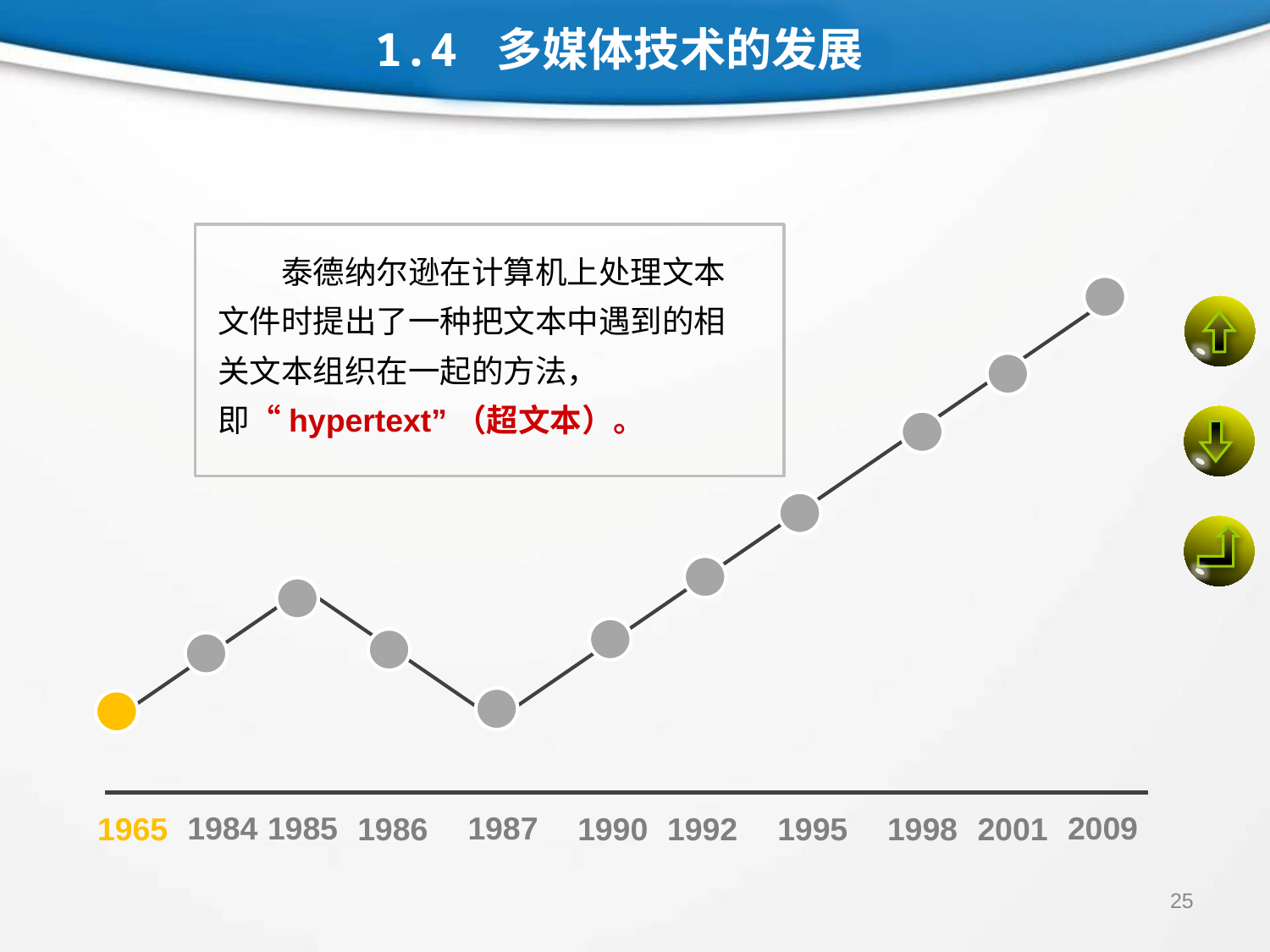

1.4 多媒体技术的发展

泰德纳尔逊在计算机上处理文本文件时提出了一种把文本中遇到的相关文本组织在一起的方法，即“hypertext”（超文本）。

1987
2009
1984
1985
1965
1986
1990
1992
1995
1998
2001
25